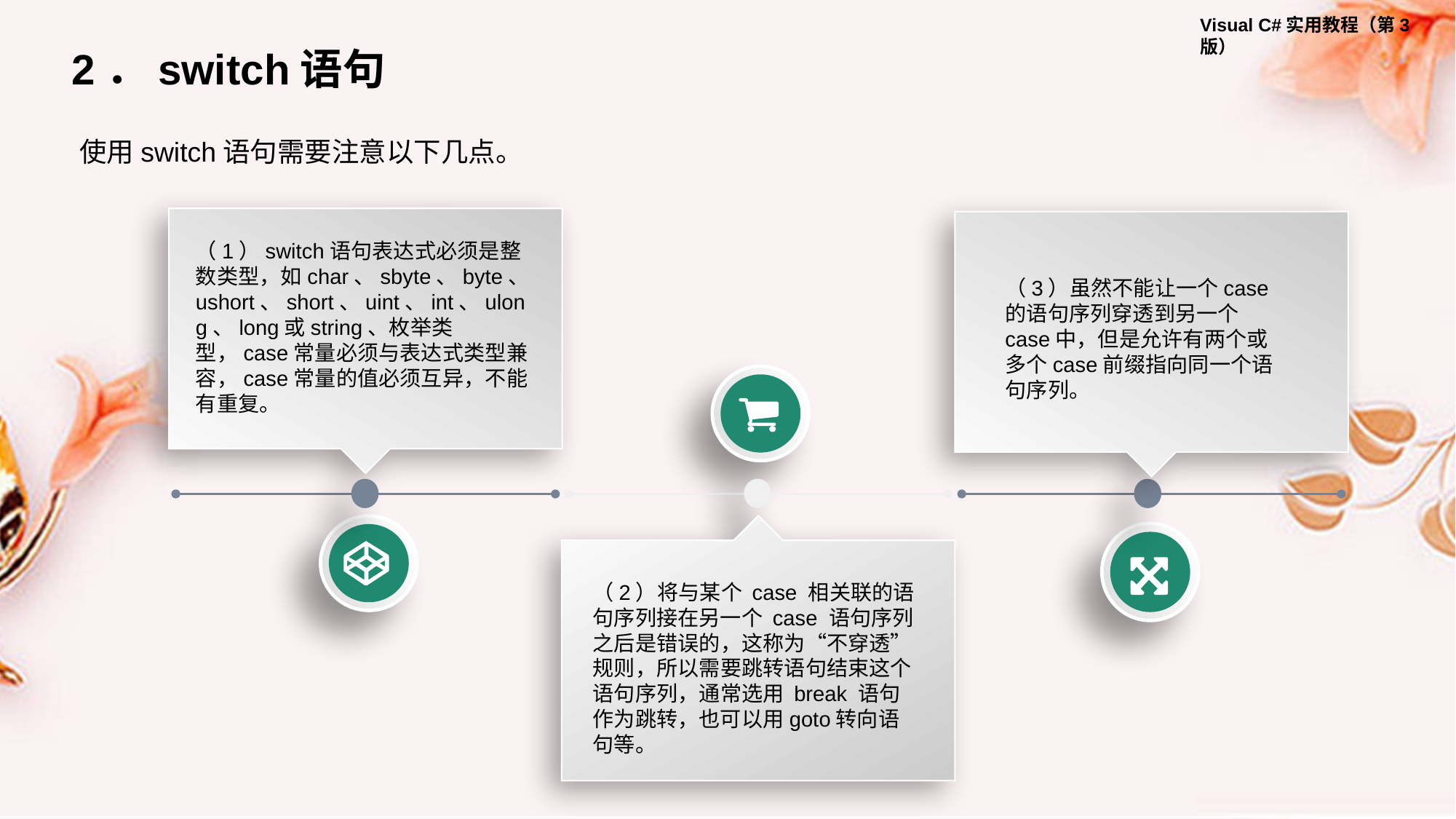

2．switch语句
使用switch语句需要注意以下几点。

（1）switch语句表达式必须是整数类型，如char、sbyte、byte、ushort、short、uint、int、ulong、long或string、枚举类型，case常量必须与表达式类型兼容，case常量的值必须互异，不能有重复。

（3）虽然不能让一个case的语句序列穿透到另一个case中，但是允许有两个或多个case前缀指向同一个语句序列。

（2）将与某个 case 相关联的语句序列接在另一个 case 语句序列之后是错误的，这称为“不穿透”规则，所以需要跳转语句结束这个语句序列，通常选用 break 语句作为跳转，也可以用goto转向语句等。